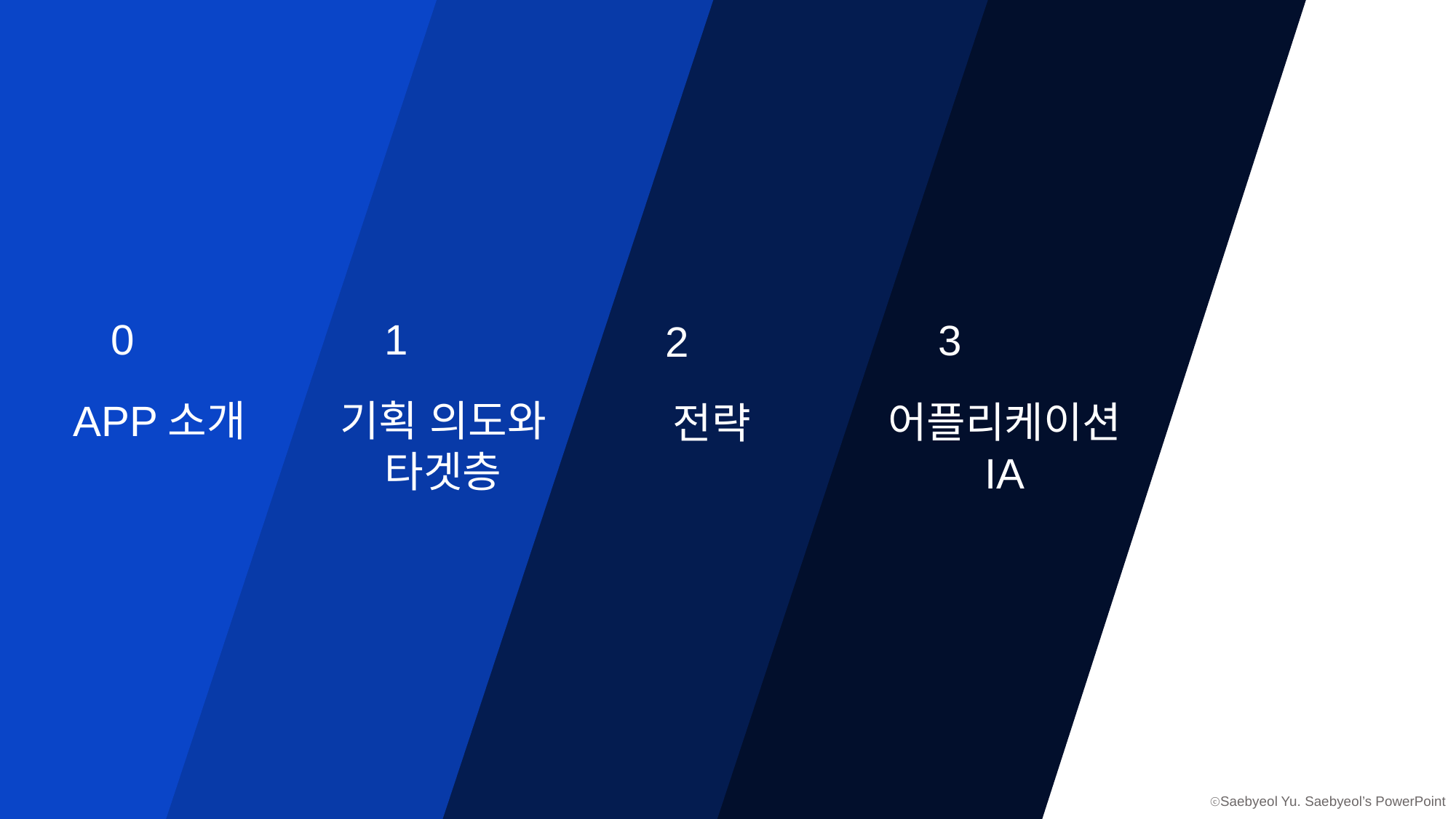

0.APP소개
01.기획의도 타겟층
02.전략
03.어플리케이션IA

0
APP소개

1
기획 의도와
타겟층

2
전략

3
어플리케이션
IA